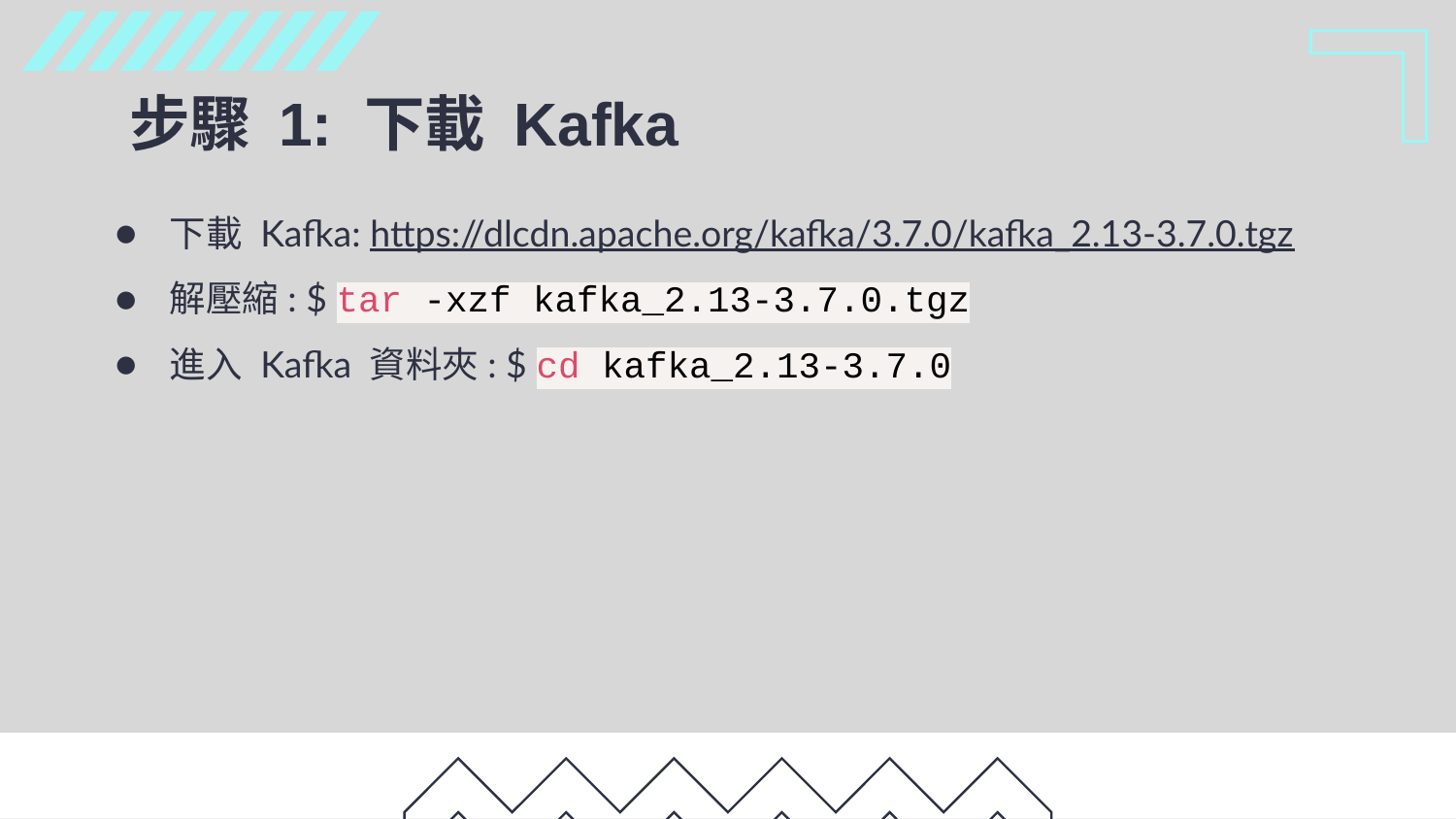

# 步驟 1: 下載 Kafka
下載 Kafka: https://dlcdn.apache.org/kafka/3.7.0/kafka_2.13-3.7.0.tgz
解壓縮: $ tar -xzf kafka_2.13-3.7.0.tgz
進入 Kafka 資料夾: $ cd kafka_2.13-3.7.0